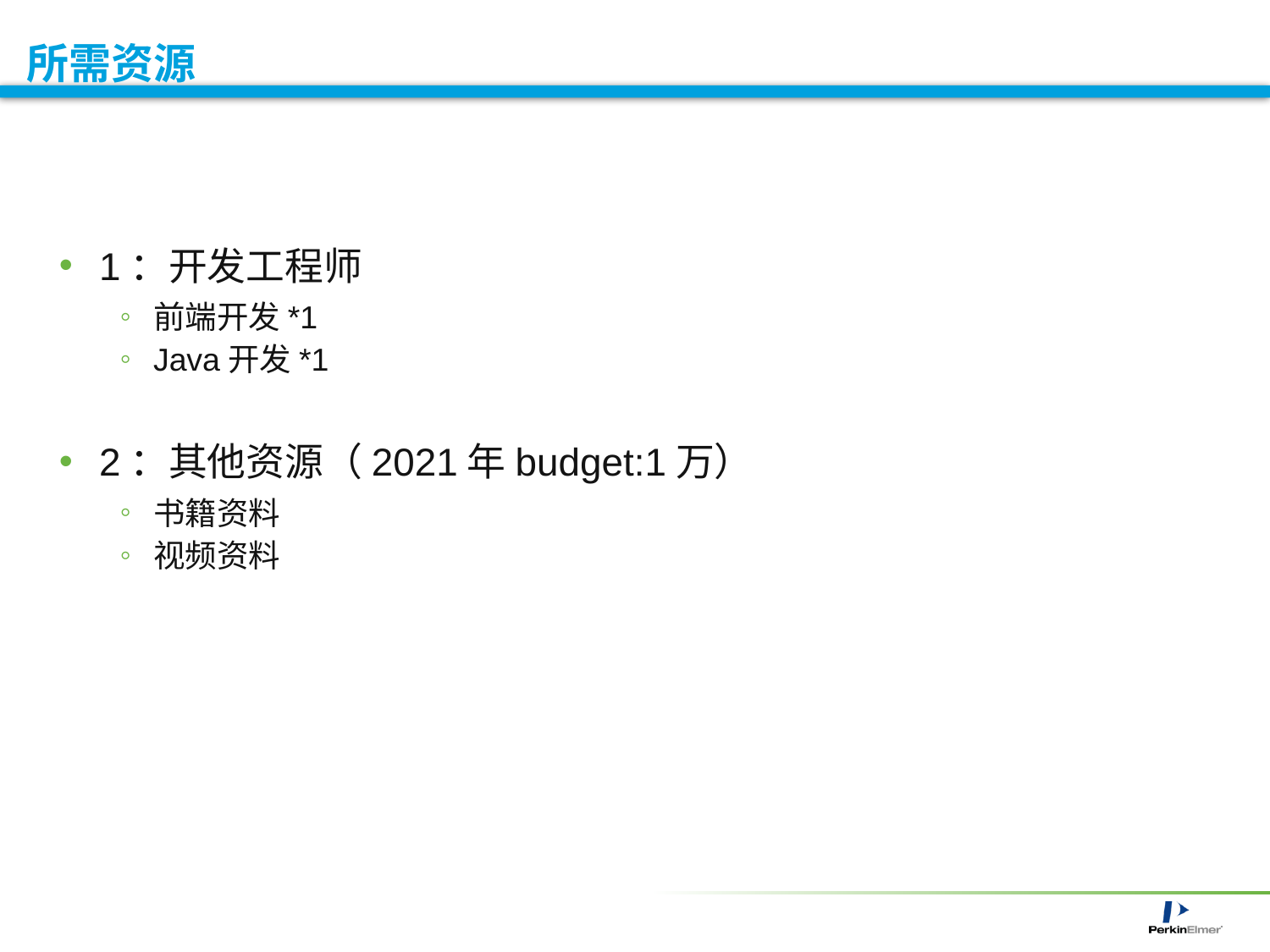

# 所需资源
1：开发工程师
前端开发*1
Java开发*1

2：其他资源（2021年budget:1万）
书籍资料
视频资料